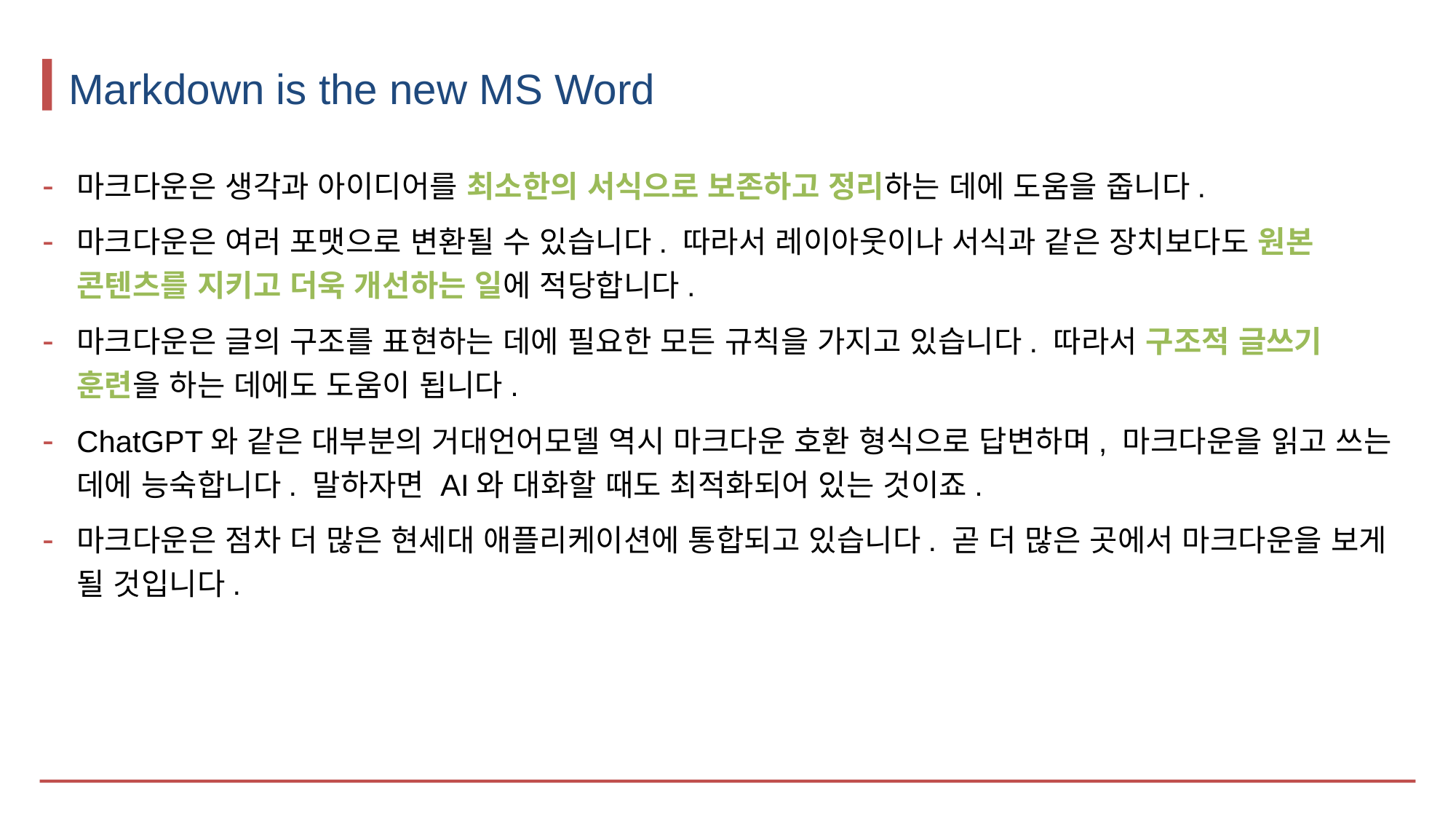

# Markdown is the new MS Word
마크다운은 생각과 아이디어를 최소한의 서식으로 보존하고 정리하는 데에 도움을 줍니다.
마크다운은 여러 포맷으로 변환될 수 있습니다. 따라서 레이아웃이나 서식과 같은 장치보다도 원본 콘텐츠를 지키고 더욱 개선하는 일에 적당합니다.
마크다운은 글의 구조를 표현하는 데에 필요한 모든 규칙을 가지고 있습니다. 따라서 구조적 글쓰기 훈련을 하는 데에도 도움이 됩니다.
ChatGPT와 같은 대부분의 거대언어모델 역시 마크다운 호환 형식으로 답변하며, 마크다운을 읽고 쓰는 데에 능숙합니다. 말하자면 AI와 대화할 때도 최적화되어 있는 것이죠.
마크다운은 점차 더 많은 현세대 애플리케이션에 통합되고 있습니다. 곧 더 많은 곳에서 마크다운을 보게 될 것입니다.